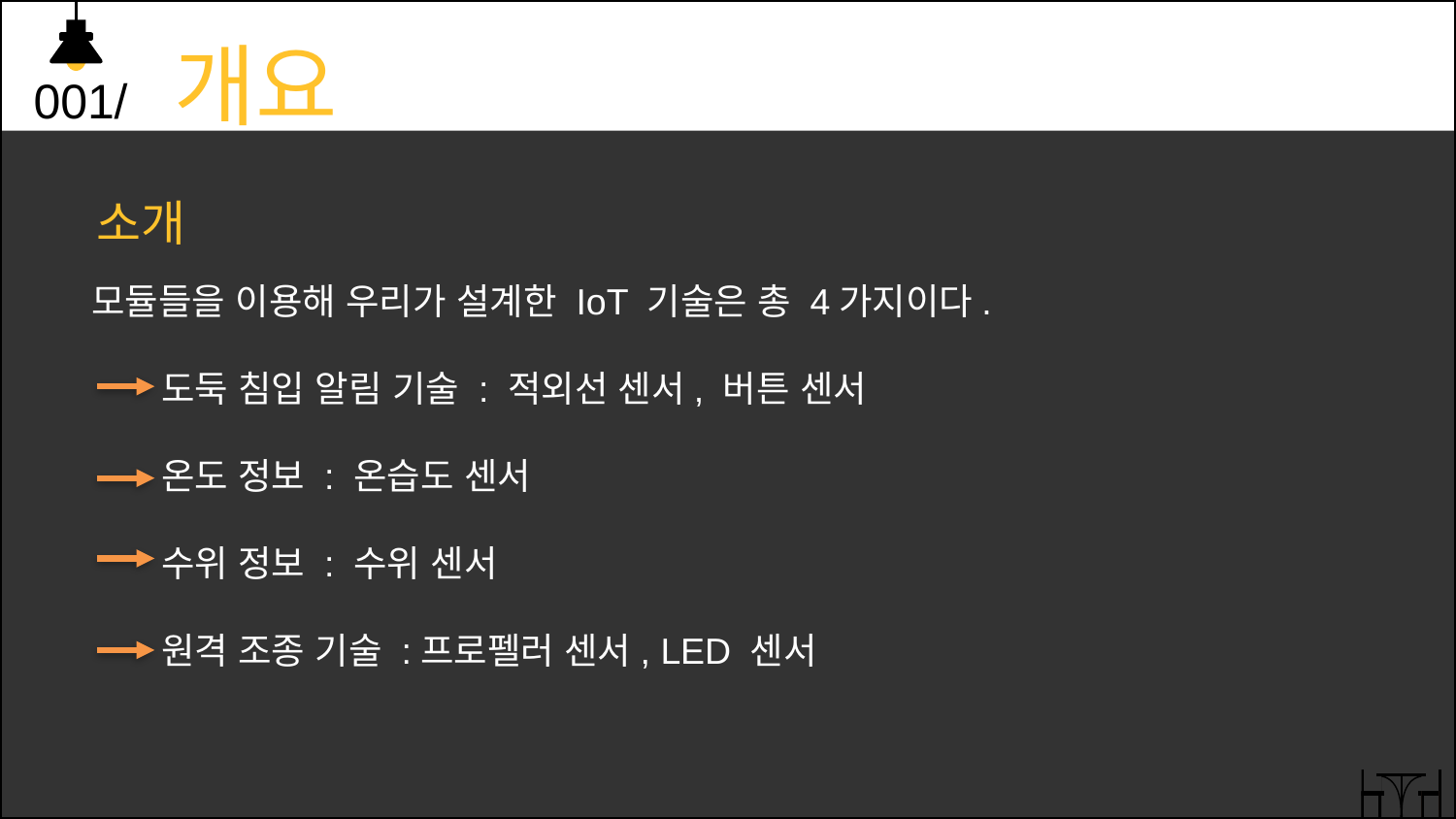

001/ 개요
소개
모듈들을 이용해 우리가 설계한 IoT 기술은 총 4가지이다.

      도둑 침입 알림 기술 : 적외선 센서, 버튼 센서

      온도 정보 : 온습도 센서

      수위 정보 : 수위 센서

      원격 조종 기술 :프로펠러 센서, LED 센서